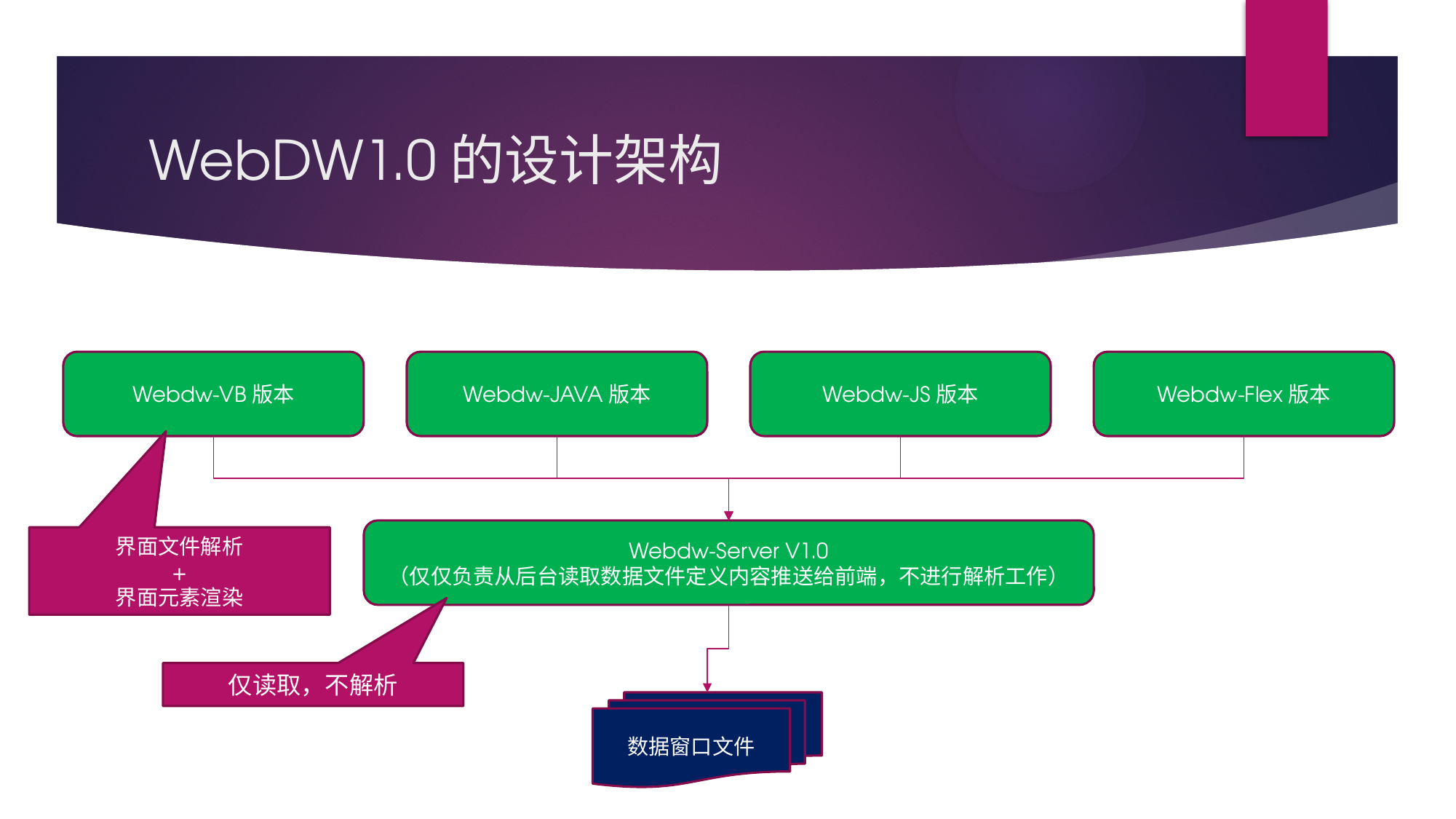

# WebDW1.0的设计架构
Webdw-JAVA版本
Webdw-Flex版本
Webdw-JS版本
Webdw-VB版本
Webdw-Server V1.0
（仅仅负责从后台读取数据文件定义内容推送给前端，不进行解析工作）
界面文件解析
+
界面元素渲染
仅读取，不解析
数据窗口文件